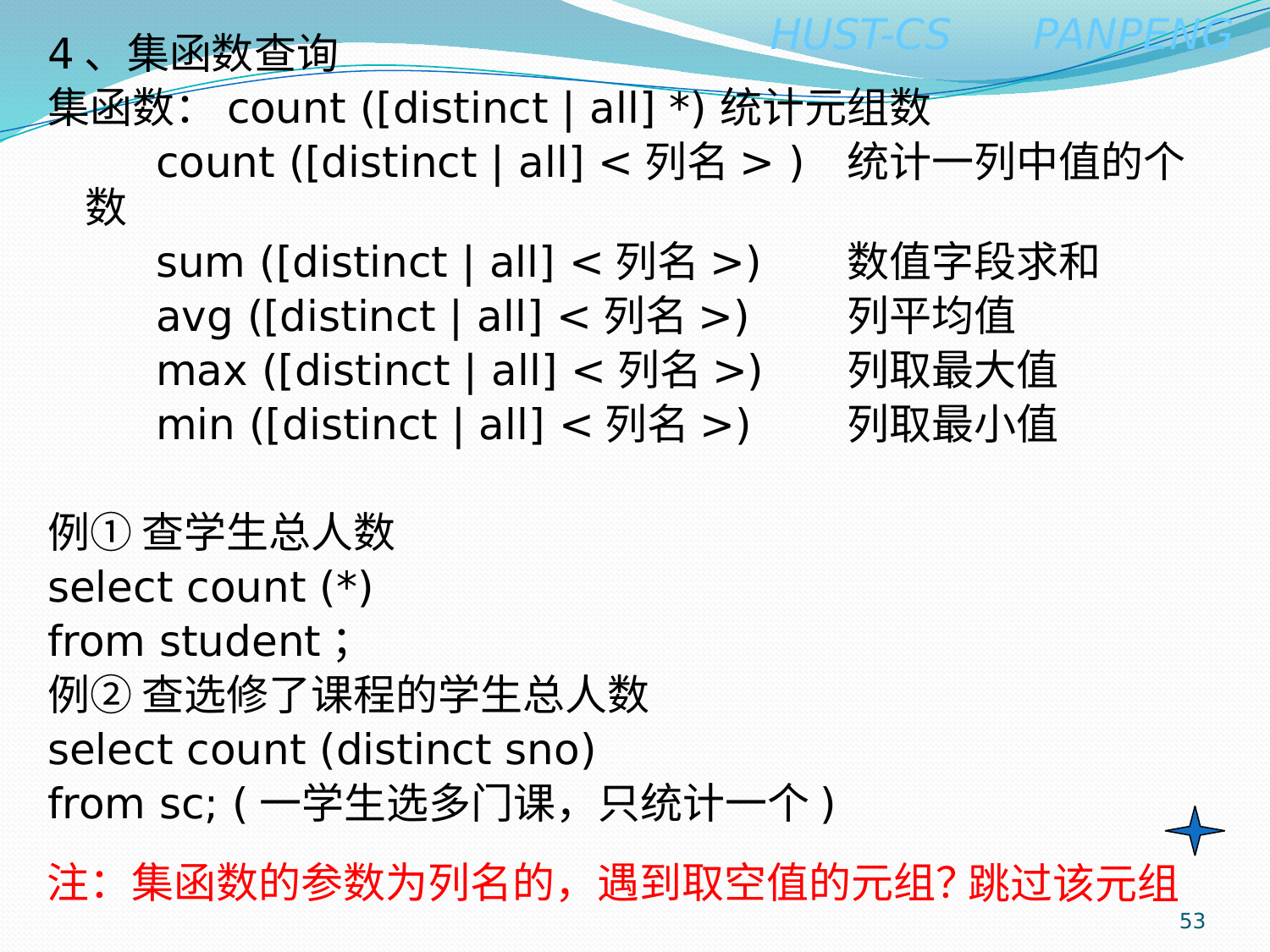

4、集函数查询
集函数：count ([distinct | all] *)	统计元组数
        count ([distinct | all] <列名> )	统计一列中值的个数
        sum ([distinct | all] <列名>)	数值字段求和
        avg ([distinct | all] <列名>)	列平均值
        max ([distinct | all] <列名>)	列取最大值
        min ([distinct | all] <列名>)	列取最小值

例① 查学生总人数
select count (*)
from student；
例② 查选修了课程的学生总人数
select count (distinct sno)
from sc; (一学生选多门课，只统计一个)

跳过该元组
注：集函数的参数为列名的，遇到取空值的元组？
53